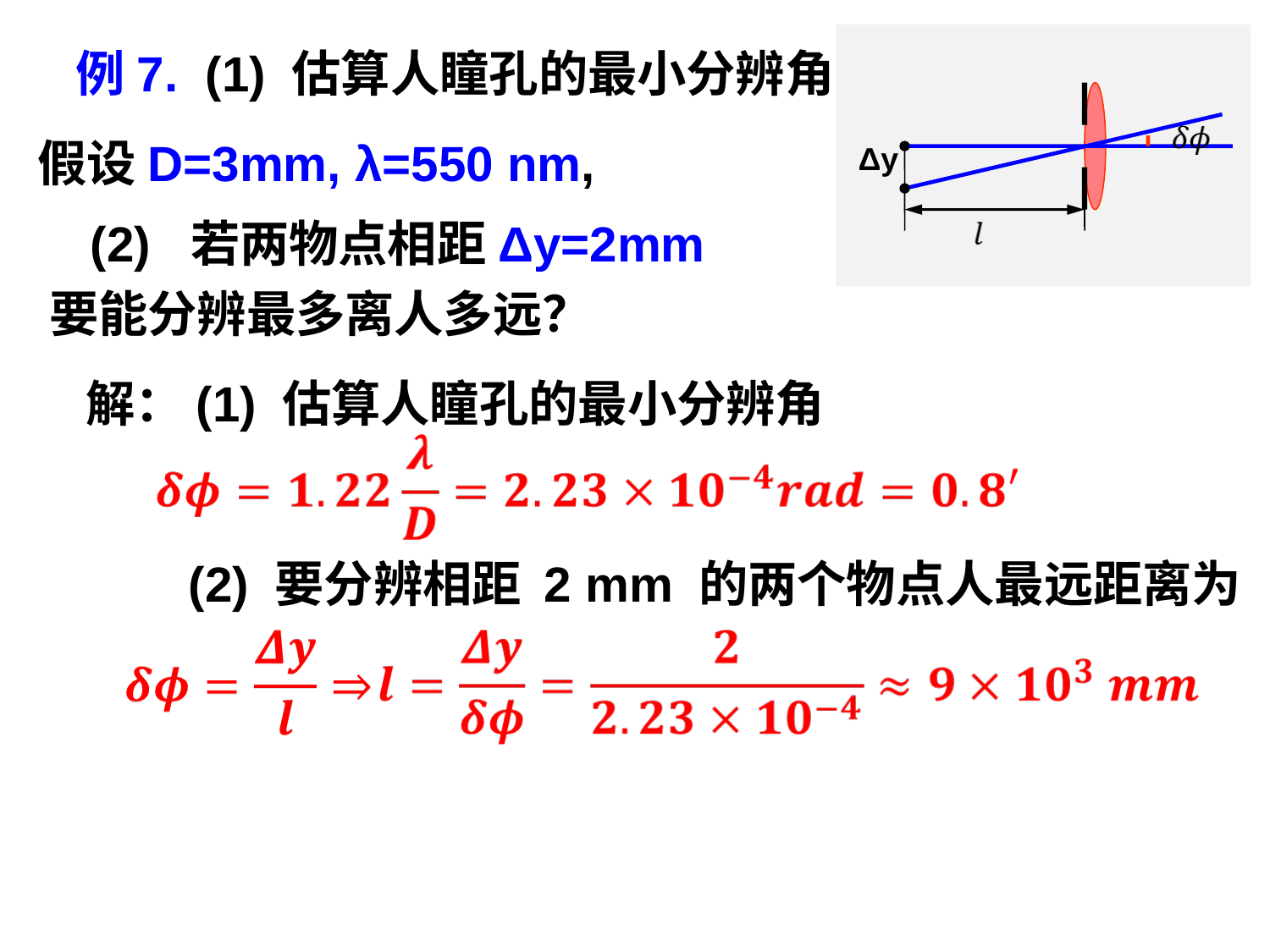

例7.  (1) 估算人瞳孔的最小分辨角

假设D=3mm, λ=550 nm,
Δy

(2)  若两物点相距Δy=2mm

要能分辨最多离人多远？
解：(1) 估算人瞳孔的最小分辨角

(2) 要分辨相距 2 mm 的两个物点人最远距离为